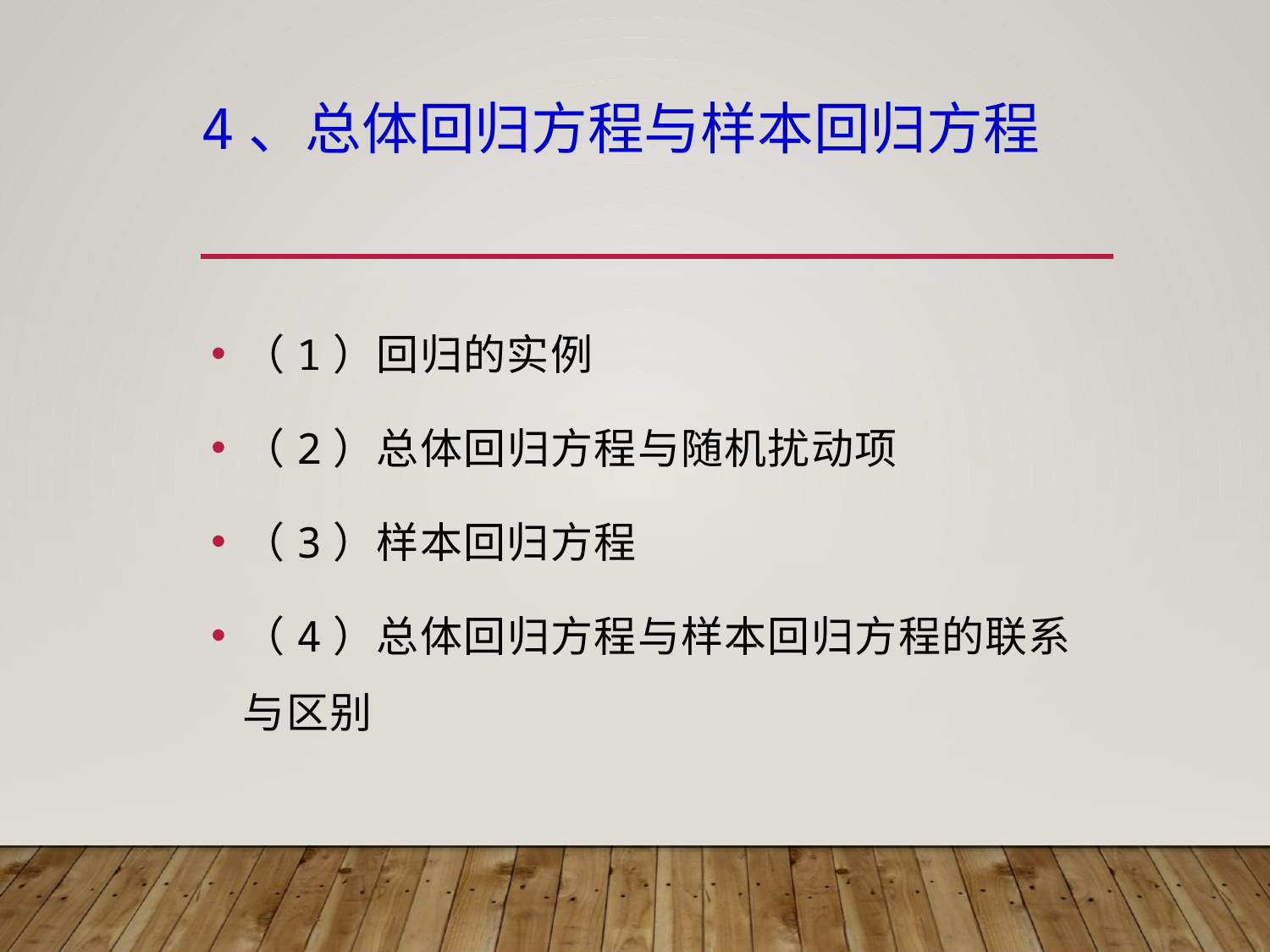

# 4、总体回归方程与样本回归方程
（1）回归的实例
（2）总体回归方程与随机扰动项
（3）样本回归方程
（4）总体回归方程与样本回归方程的联系与区别